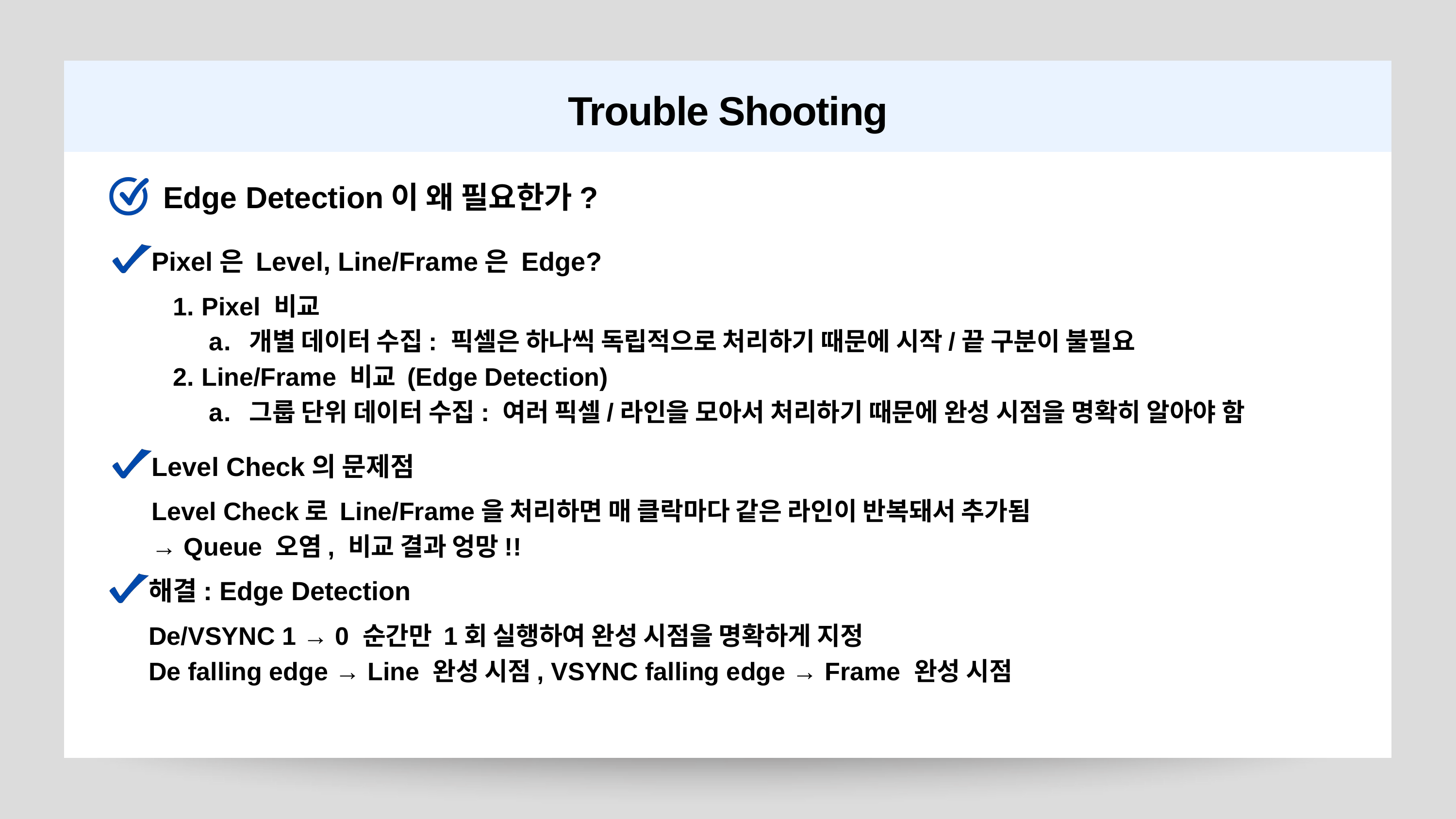

Trouble Shooting
Edge Detection이 왜 필요한가?

Pixel은 Level, Line/Frame은 Edge?

 Pixel 비교
 개별 데이터 수집: 픽셀은 하나씩 독립적으로 처리하기 때문에 시작/끝 구분이 불필요
 Line/Frame 비교 (Edge Detection)
 그룹 단위 데이터 수집: 여러 픽셀/라인을 모아서 처리하기 때문에 완성 시점을 명확히 알아야 함
Level Check의 문제점

Level Check로 Line/Frame을 처리하면 매 클락마다 같은 라인이 반복돼서 추가됨
→ Queue 오염, 비교 결과 엉망!!
해결: Edge Detection

De/VSYNC 1 → 0 순간만 1회 실행하여 완성 시점을 명확하게 지정
De falling edge → Line 완성 시점, VSYNC falling edge → Frame 완성 시점